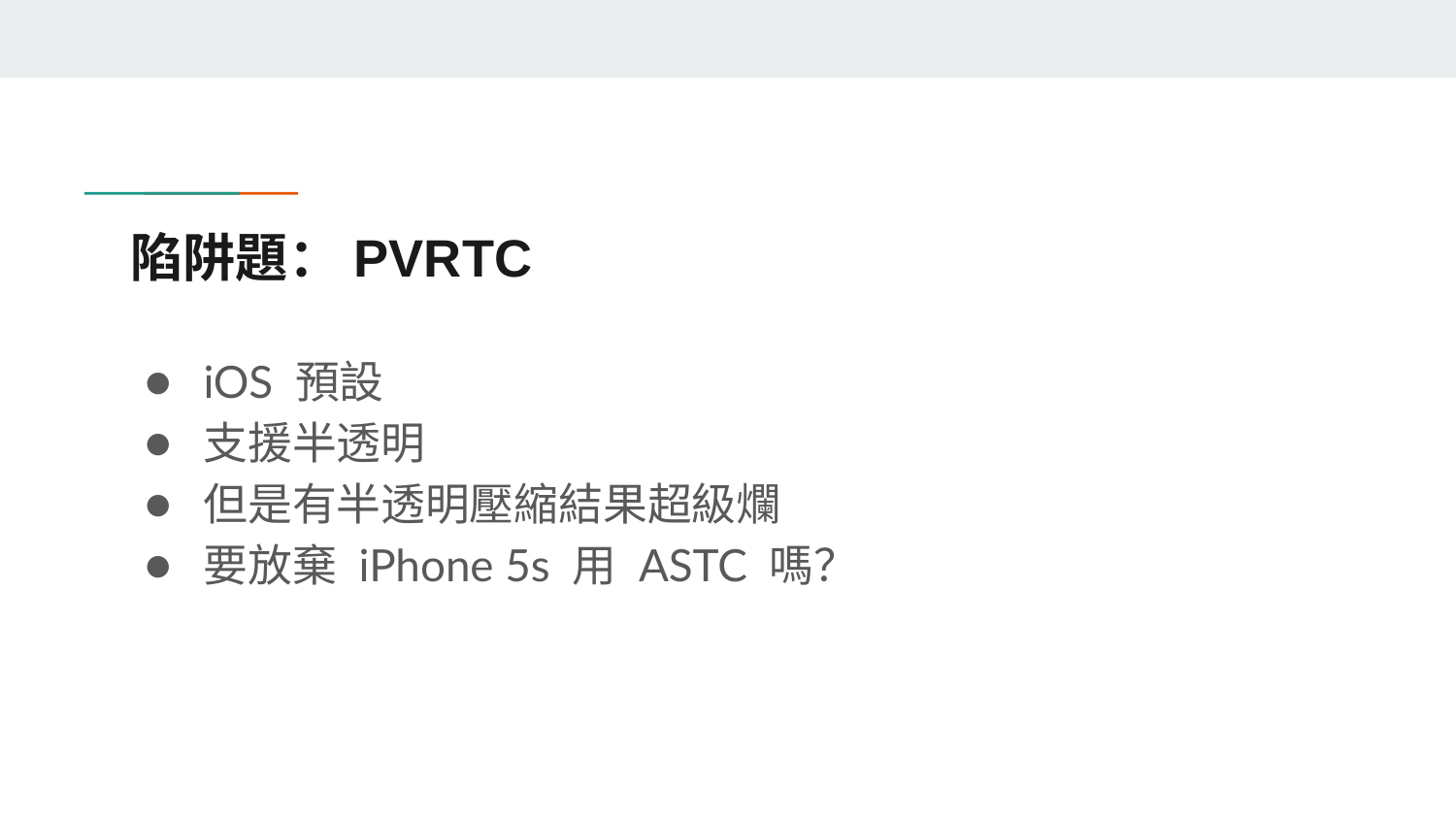

# 陷阱題：PVRTC
iOS 預設
支援半透明
但是有半透明壓縮結果超級爛
要放棄 iPhone 5s 用 ASTC 嗎？